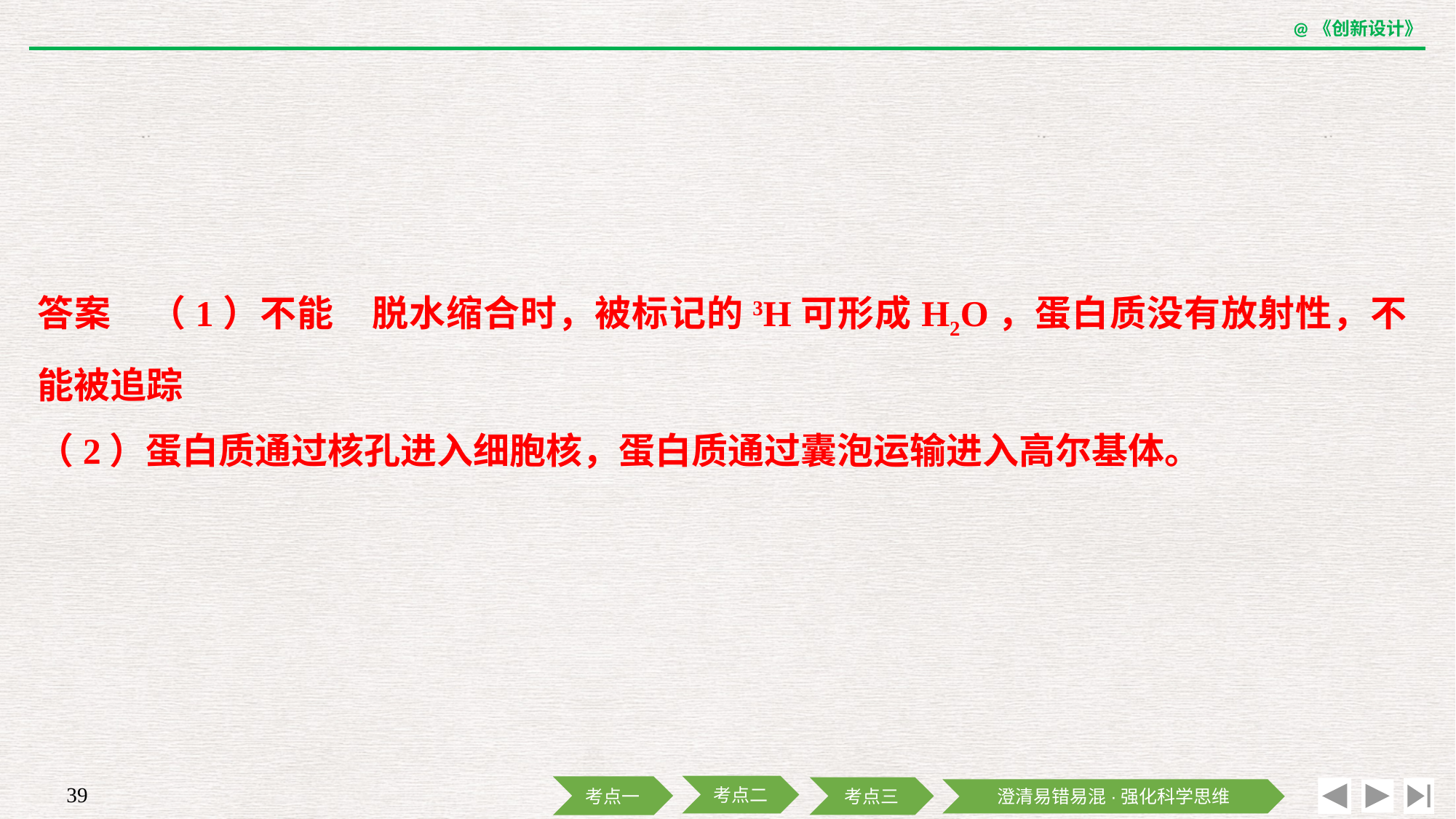

答案　（1）不能　脱水缩合时，被标记的3H可形成H2O，蛋白质没有放射性，不能被追踪
（2）蛋白质通过核孔进入细胞核，蛋白质通过囊泡运输进入高尔基体。